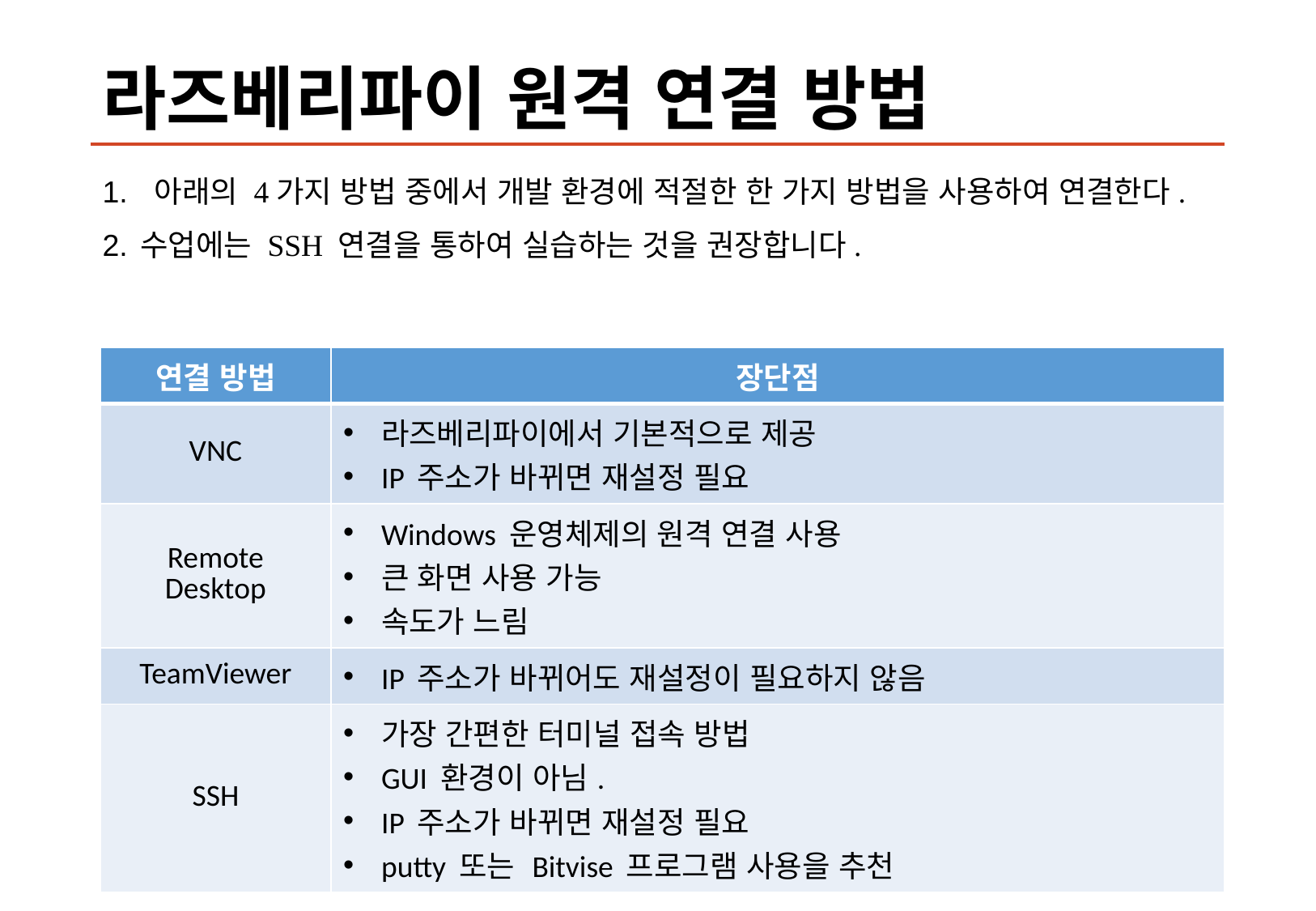

# 라즈베리파이 원격 연결 방법
 아래의 4가지 방법 중에서 개발 환경에 적절한 한 가지 방법을 사용하여 연결한다.
수업에는 SSH 연결을 통하여 실습하는 것을 권장합니다.
| 연결 방법 | 장단점 |
| --- | --- |
| VNC | 라즈베리파이에서 기본적으로 제공 IP 주소가 바뀌면 재설정 필요 |
| Remote Desktop | Windows 운영체제의 원격 연결 사용 큰 화면 사용 가능 속도가 느림 |
| TeamViewer | IP 주소가 바뀌어도 재설정이 필요하지 않음 |
| SSH | 가장 간편한 터미널 접속 방법 GUI 환경이 아님. IP 주소가 바뀌면 재설정 필요 putty 또는 Bitvise 프로그램 사용을 추천 |
2019-04-24
라즈베리파이 응용 실습
27